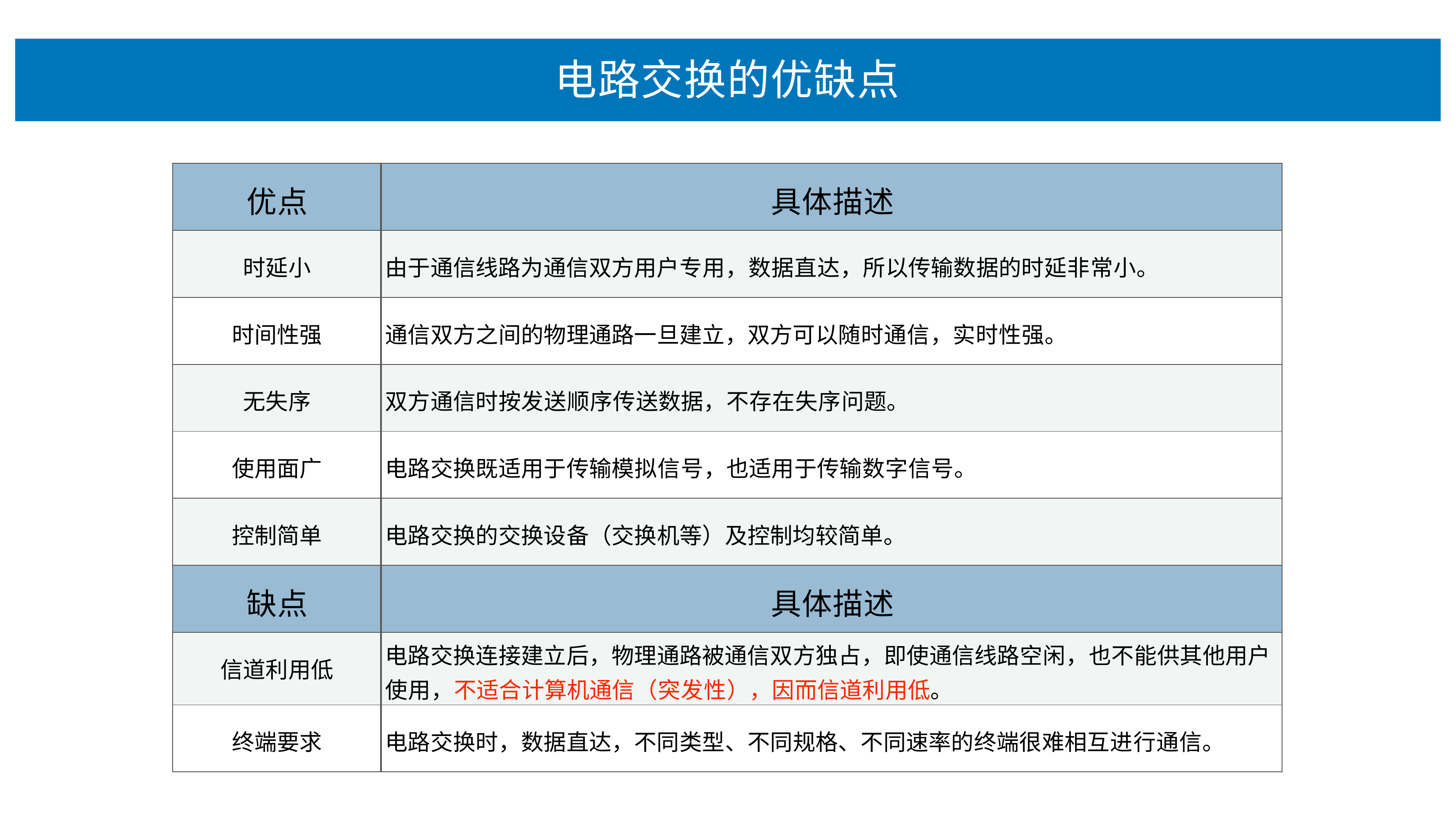

# 电路交换的优缺点
| 优点 | 具体描述 |
| --- | --- |
| 时延⼩ | 由于通信线路为通信双⽅⽤户专⽤，数据直达，所以传输数据的时延⾮常⼩。 |
| 时间性强 | 通信双⽅之间的物理通路⼀旦建⽴，双⽅可以随时通信，实时性强。 |
| ⽆失序 | 双⽅通信时按发送顺序传送数据，不存在失序问题。 |
| 使⽤⾯⼴ | 电路交换既适⽤于传输模拟信号，也适⽤于传输数字信号。 |
| 控制简单 | 电路交换的交换设备（交换机等）及控制均较简单。 |
| 缺点 | 具体描述 |
| 信道利⽤低 | 电路交换连接建⽴后，物理通路被通信双⽅独占，即使通信线路空闲，也不能供其他⽤户 使⽤，不适合计算机通信（突发性），因⽽信道利⽤低。 |
| 终端要求 | 电路交换时，数据直达，不同类型、不同规格、不同速率的终端很难相互进⾏通信。 |